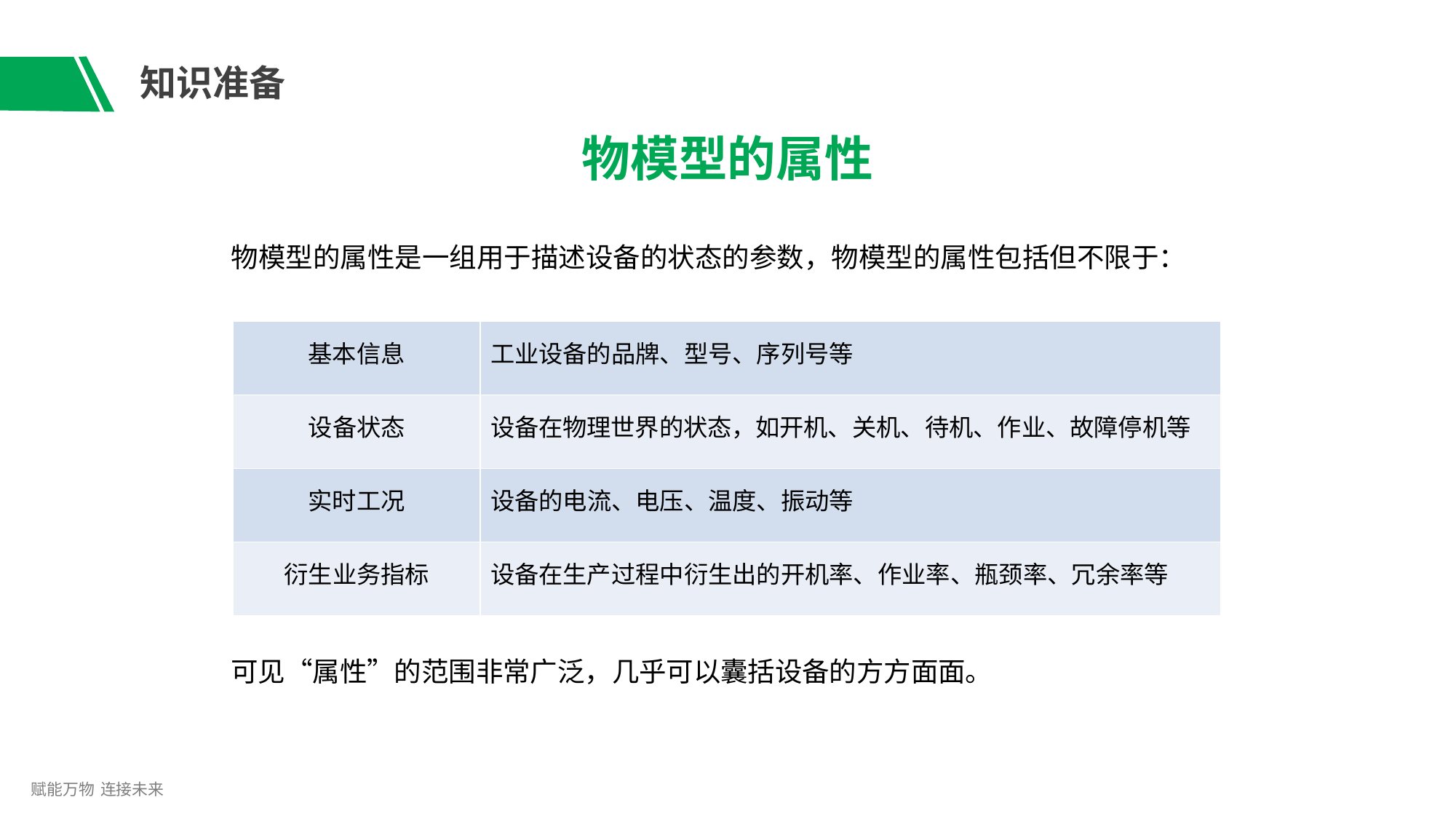

# 知识准备
物模型的属性
物模型的属性是一组用于描述设备的状态的参数，物模型的属性包括但不限于：
| 基本信息 | 工业设备的品牌、型号、序列号等 |
| --- | --- |
| 设备状态 | 设备在物理世界的状态，如开机、关机、待机、作业、故障停机等 |
| 实时工况 | 设备的电流、电压、温度、振动等 |
| 衍生业务指标 | 设备在生产过程中衍生出的开机率、作业率、瓶颈率、冗余率等 |
可见“属性”的范围非常广泛，几乎可以囊括设备的方方面面。
赋能万物 连接未来